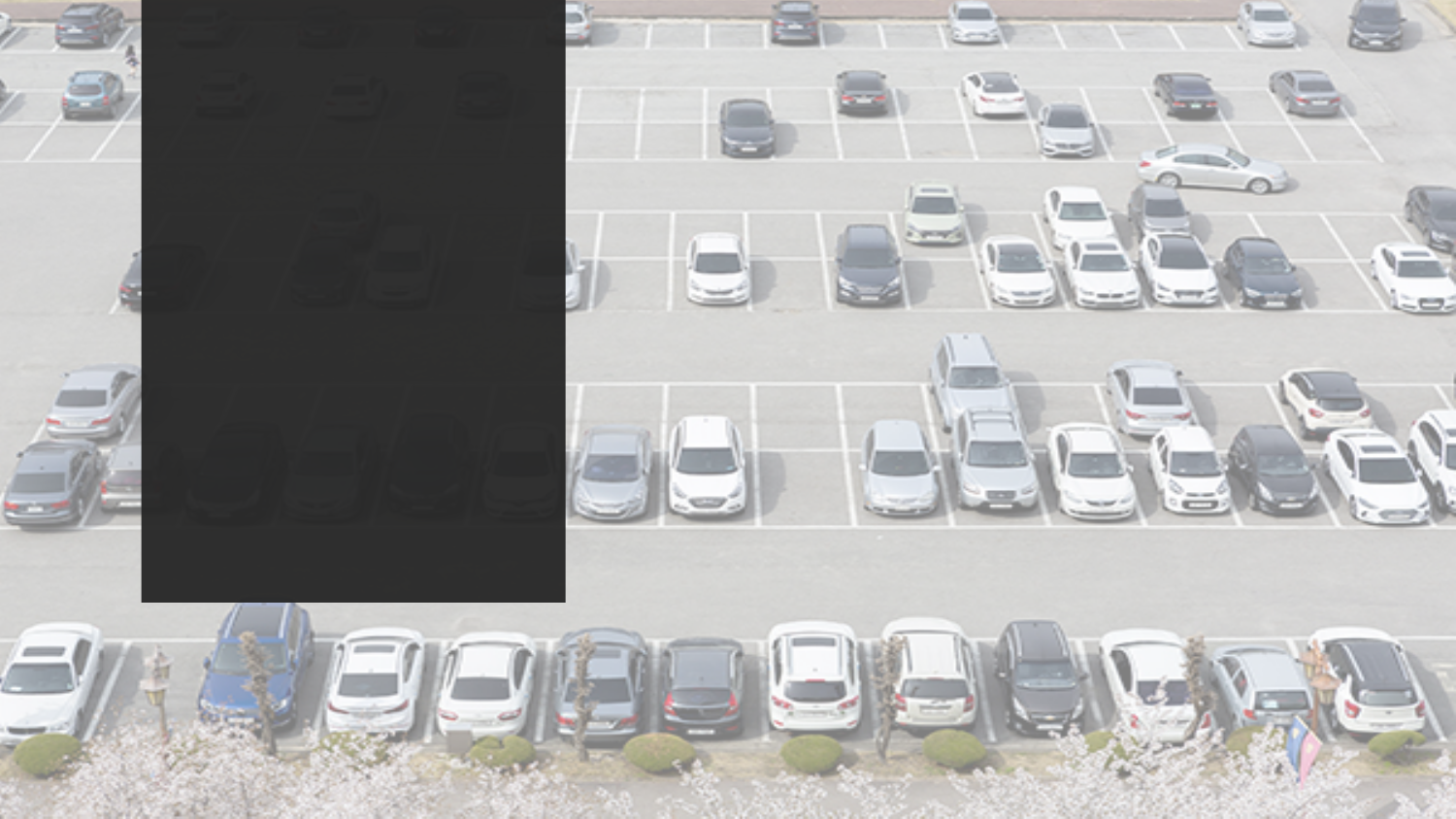

그 자리 아냐
불법
주정차
신고
플랫폼